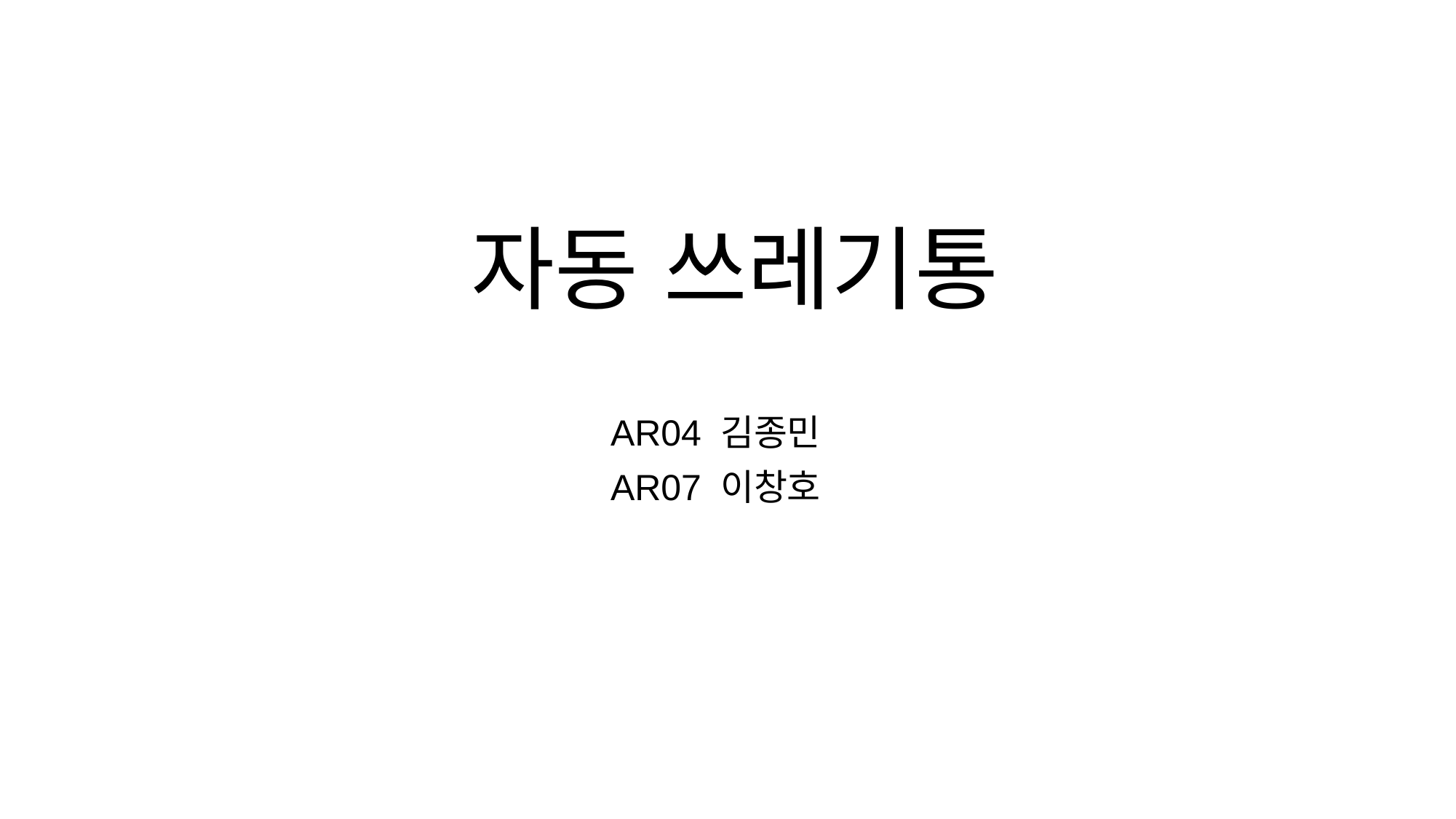

# 자동 쓰레기통
AR04 김종민
AR07 이창호